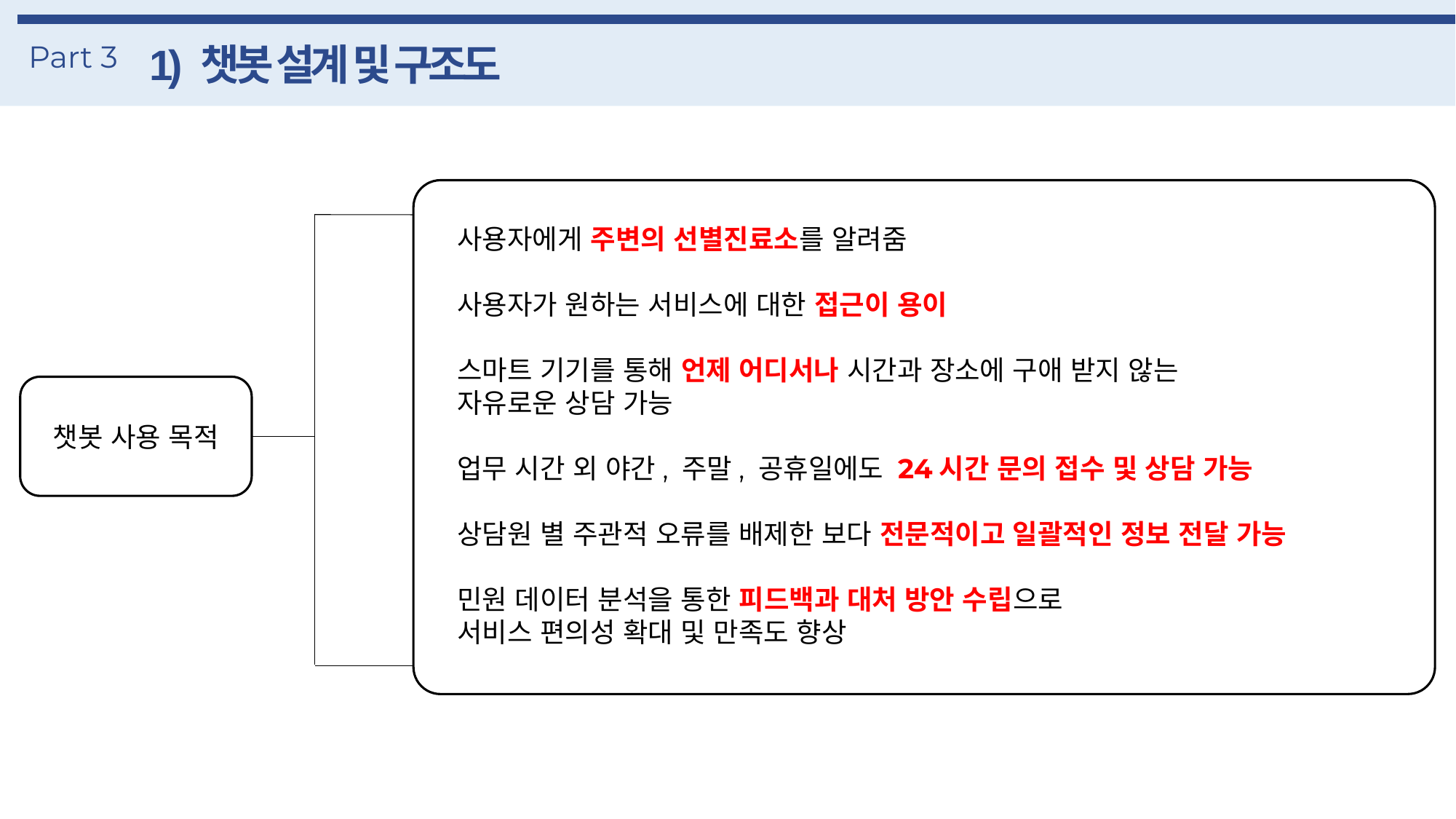

Part 3
1) 챗봇 설계 및 구조도

챗봇 사용 목적
사용자에게 주변의 선별진료소를 알려줌

사용자가 원하는 서비스에 대한 접근이 용이

스마트 기기를 통해 언제 어디서나 시간과 장소에 구애 받지 않는
자유로운 상담 가능

업무 시간 외 야간, 주말, 공휴일에도 24시간 문의 접수 및 상담 가능

상담원 별 주관적 오류를 배제한 보다 전문적이고 일괄적인 정보 전달 가능

민원 데이터 분석을 통한 피드백과 대처 방안 수립으로
서비스 편의성 확대 및 만족도 향상